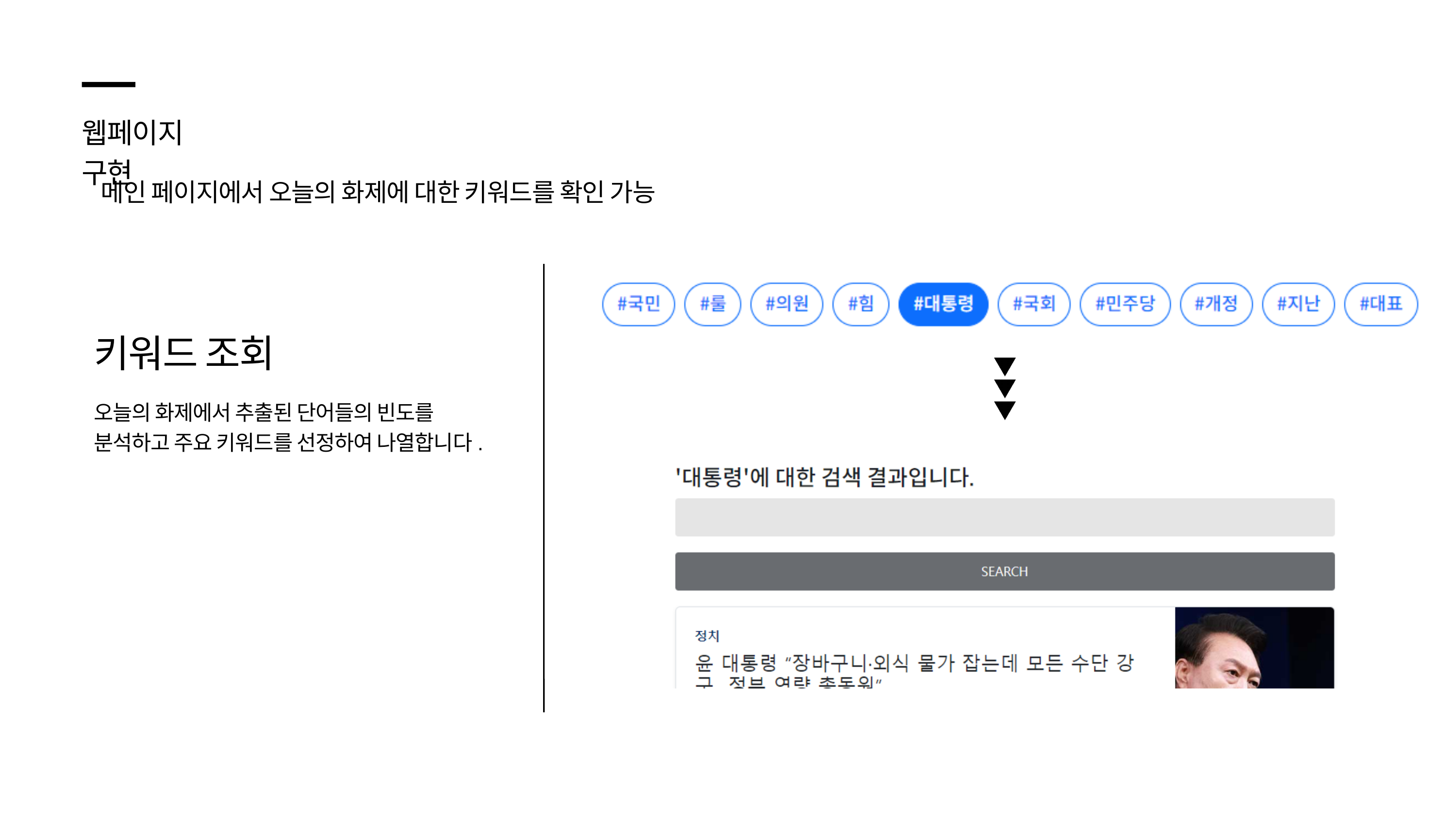

웹페이지 구현
메인 페이지에서 오늘의 화제에 대한 키워드를 확인 가능

키워드 조회

오늘의 화제에서 추출된 단어들의 빈도를
분석하고 주요 키워드를 선정하여 나열합니다.